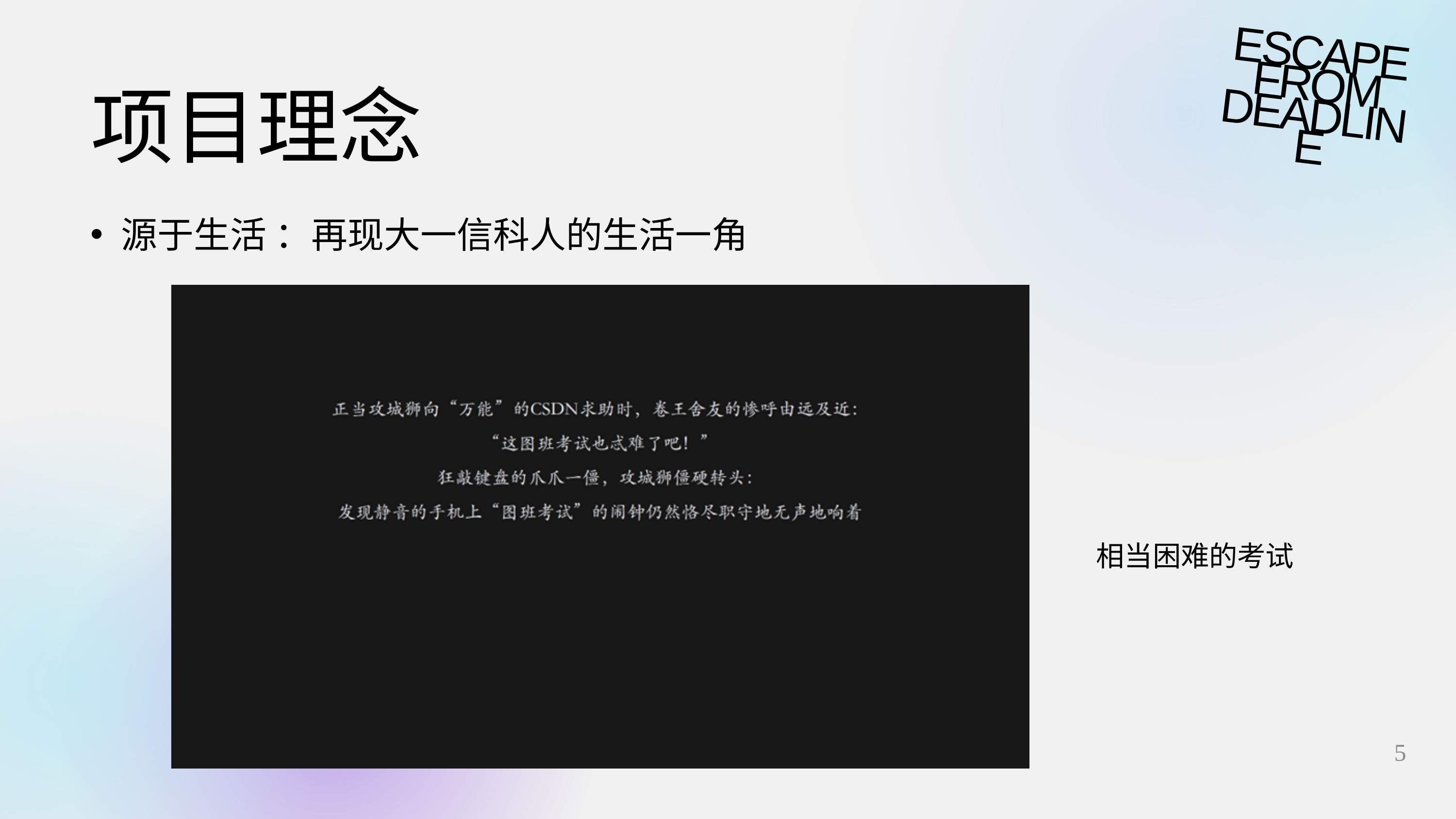

ESCAPE FROM DEADLINE
项目理念
源于生活 ：再现大一信科人的生活一角

相当困难的考试
5